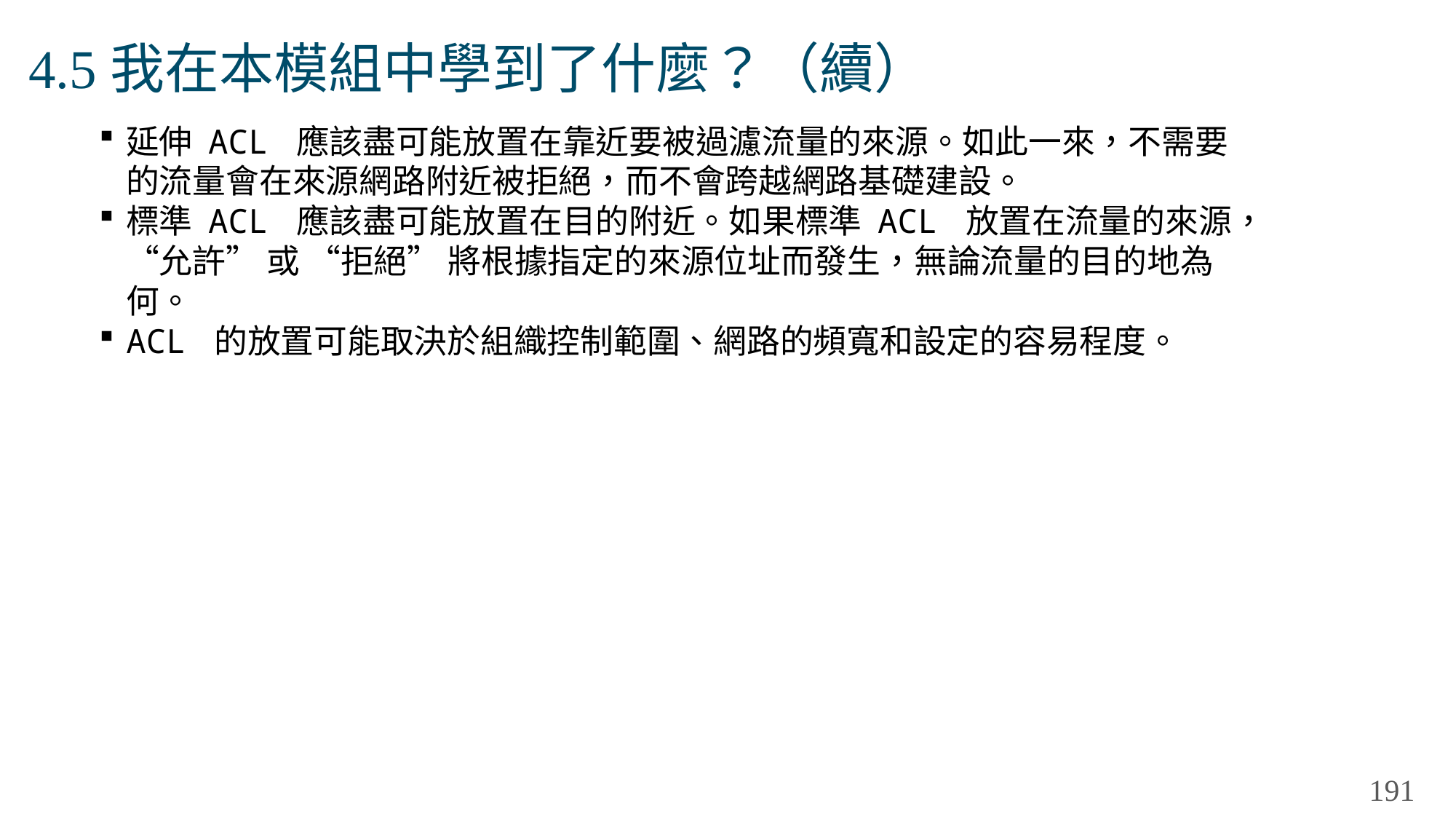

# 4.5我在本模組中學到了什麼？（續）
延伸 ACL 應該盡可能放置在靠近要被過濾流量的來源。如此一來，不需要的流量會在來源網路附近被拒絕，而不會跨越網路基礎建設。
標準 ACL 應該盡可能放置在目的附近。如果標準 ACL 放置在流量的來源，“允許” 或 “拒絕” 將根據指定的來源位址而發生，無論流量的目的地為何。
ACL 的放置可能取決於組織控制範圍、網路的頻寬和設定的容易程度。
191